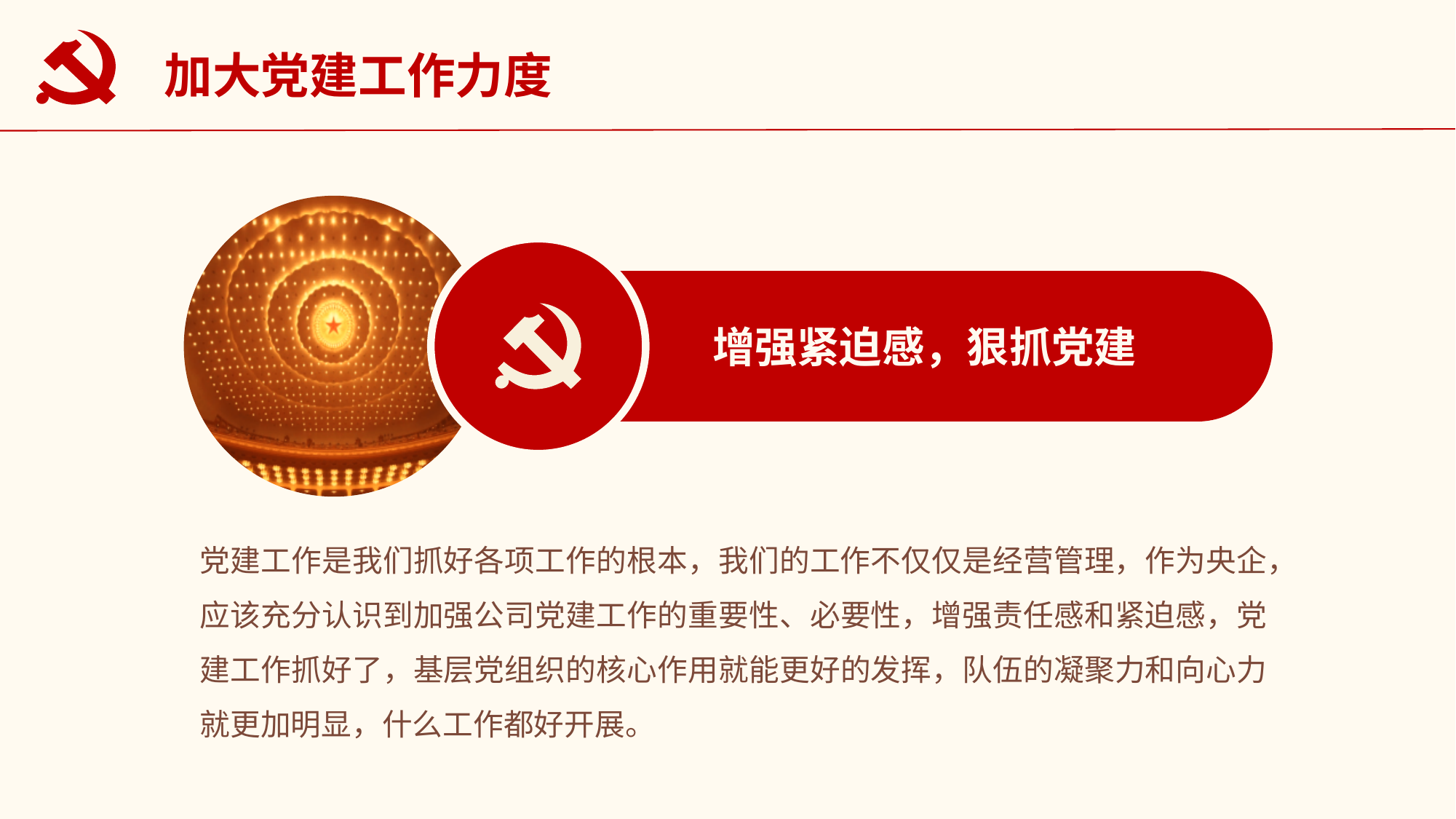

加大党建工作力度

增强紧迫感，狠抓党建
党建工作是我们抓好各项工作的根本，我们的工作不仅仅是经营管理，作为央企，应该充分认识到加强公司党建工作的重要性、必要性，增强责任感和紧迫感，党建工作抓好了，基层党组织的核心作用就能更好的发挥，队伍的凝聚力和向心力就更加明显，什么工作都好开展。